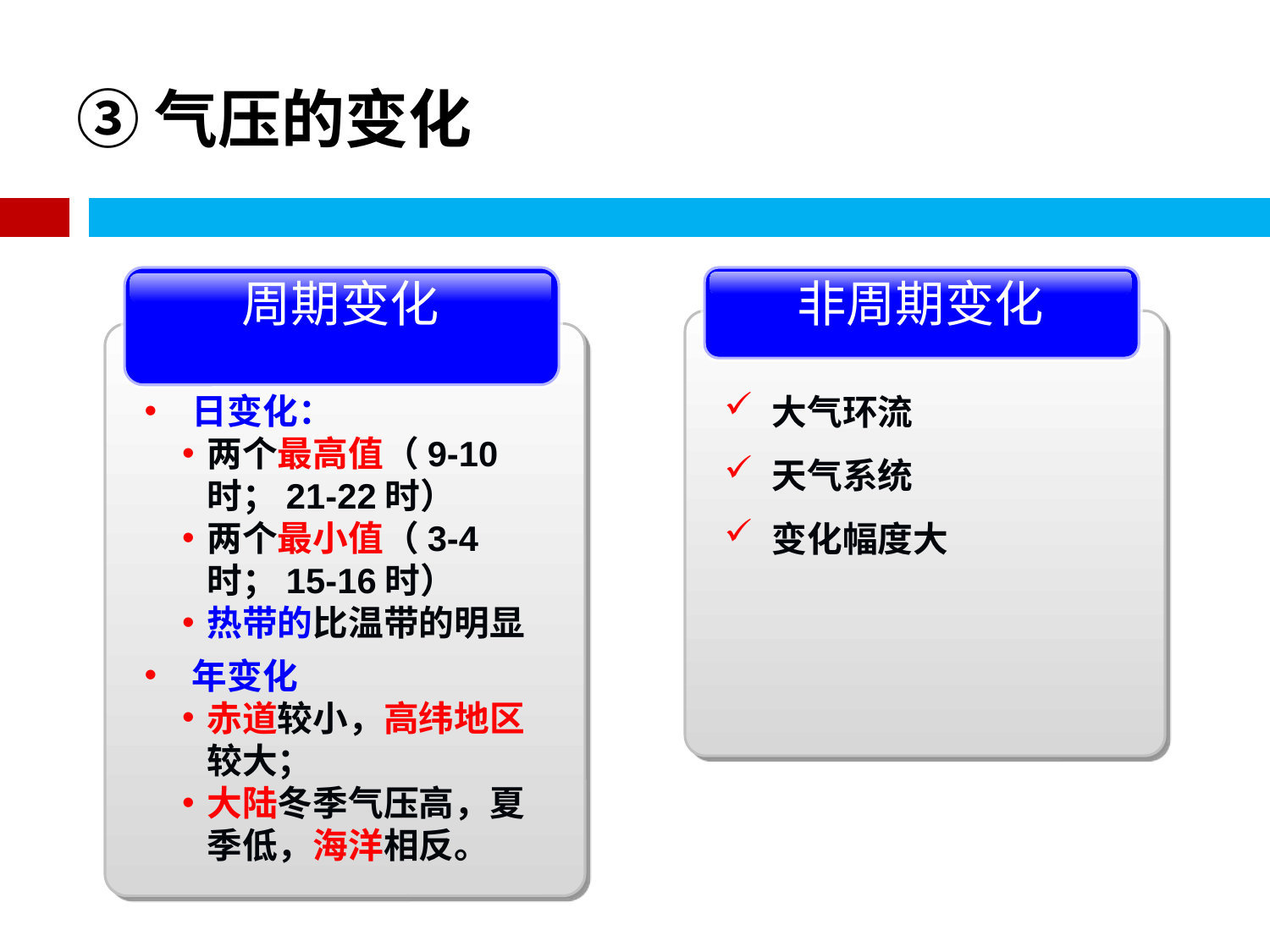

# ③气压的变化

非周期变化

大气环流
天气系统
变化幅度大

周期变化

日变化：
两个最高值（9-10时；21-22时）
两个最小值（3-4时；15-16时）
热带的比温带的明显
年变化
赤道较小，高纬地区较大；
大陆冬季气压高，夏季低，海洋相反。